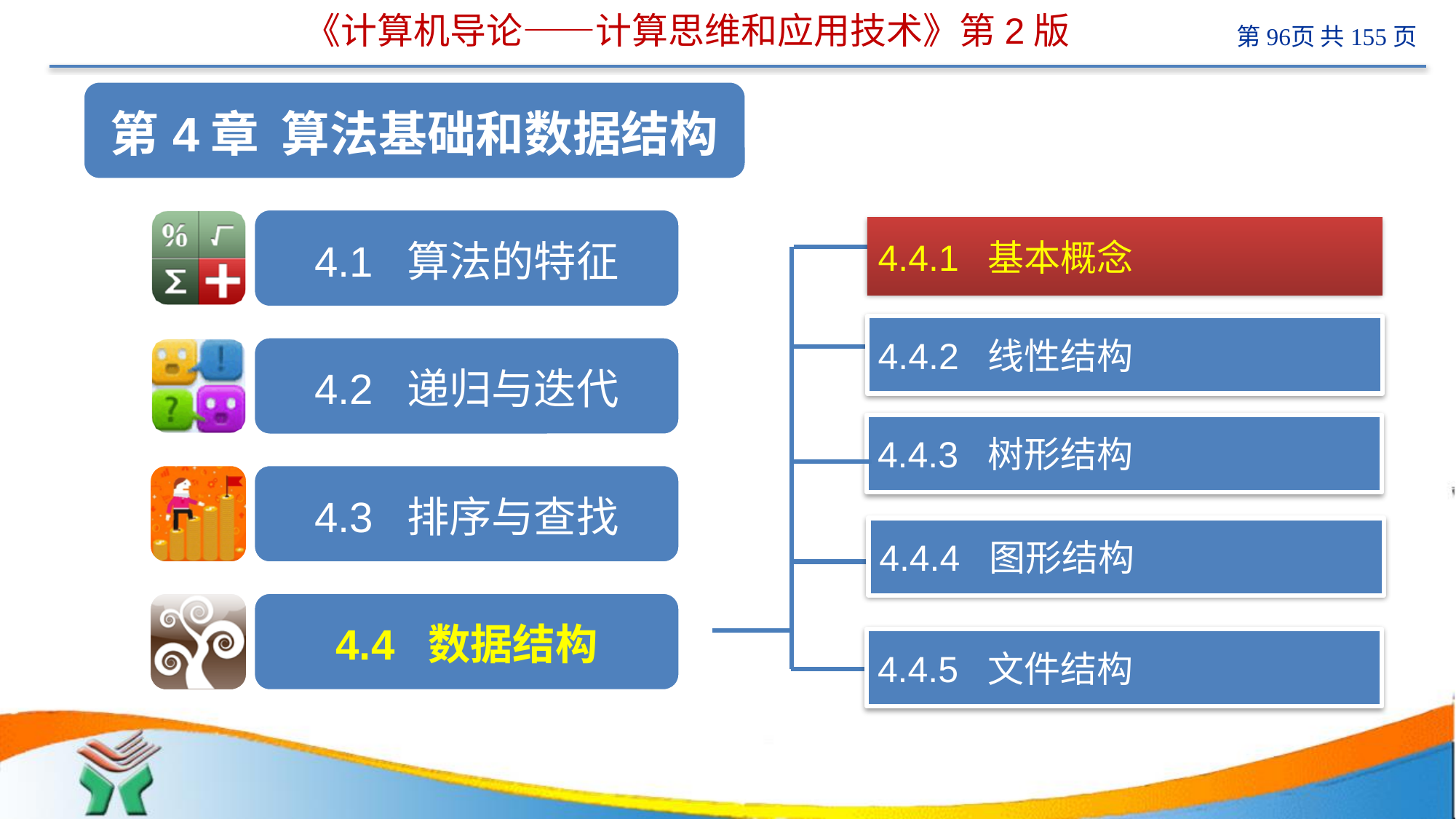

# 《计算机导论——计算思维和应用技术》第2版
               计算机
4.1  算法的特征
4.2  递归与迭代
4.3  排序与查找
4.4  数据结构
4.4.1  基本概念
4.4.2  线性结构
4.4.3  树形结构
4.4.4  图形结构
4.4.5  文件结构